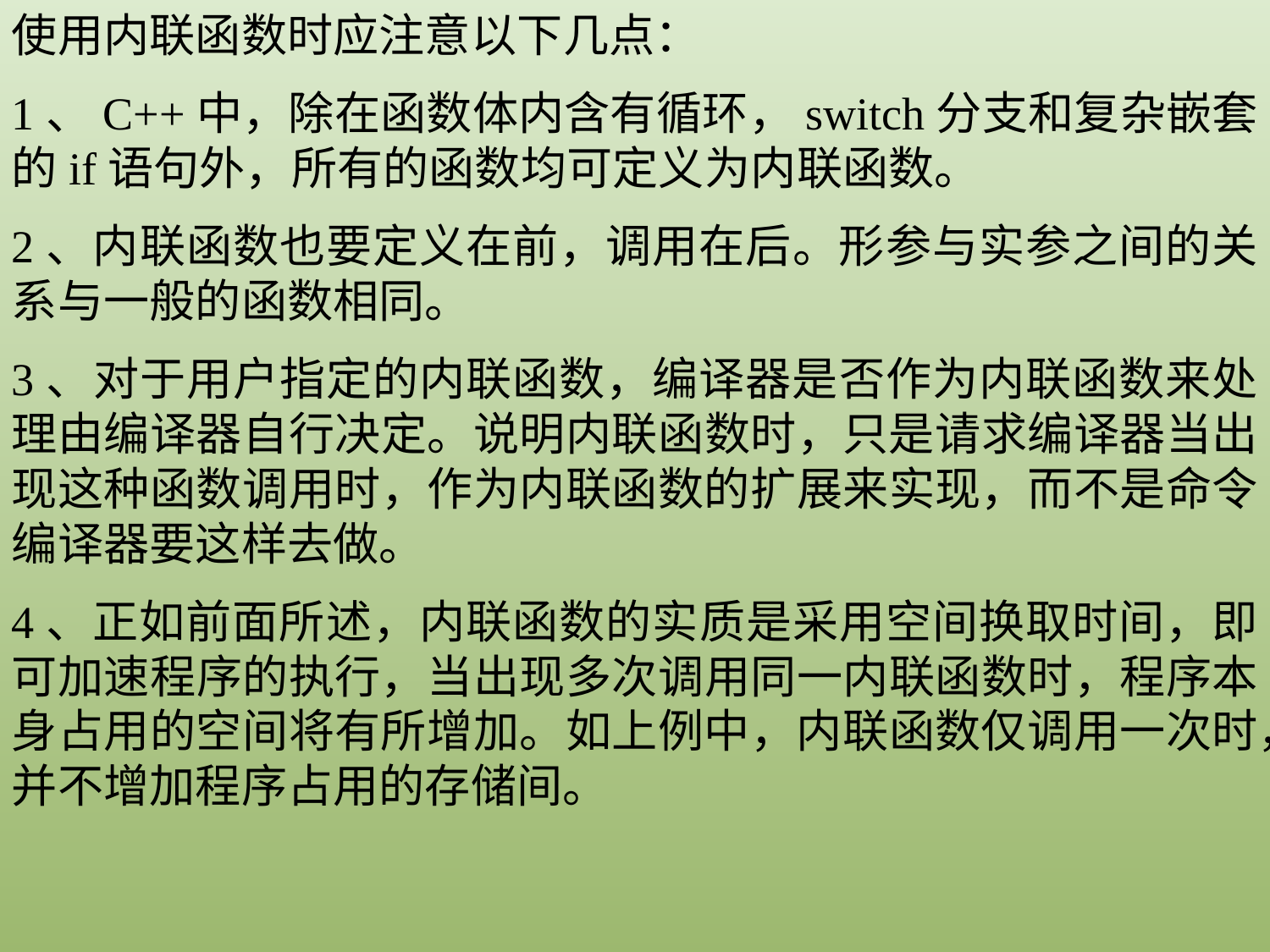

使用内联函数时应注意以下几点：
1、C++中，除在函数体内含有循环，switch分支和复杂嵌套的if语句外，所有的函数均可定义为内联函数。
2、内联函数也要定义在前，调用在后。形参与实参之间的关系与一般的函数相同。
3、对于用户指定的内联函数，编译器是否作为内联函数来处理由编译器自行决定。说明内联函数时，只是请求编译器当出现这种函数调用时，作为内联函数的扩展来实现，而不是命令编译器要这样去做。
4、正如前面所述，内联函数的实质是采用空间换取时间，即可加速程序的执行，当出现多次调用同一内联函数时，程序本身占用的空间将有所增加。如上例中，内联函数仅调用一次时，并不增加程序占用的存储间。
244